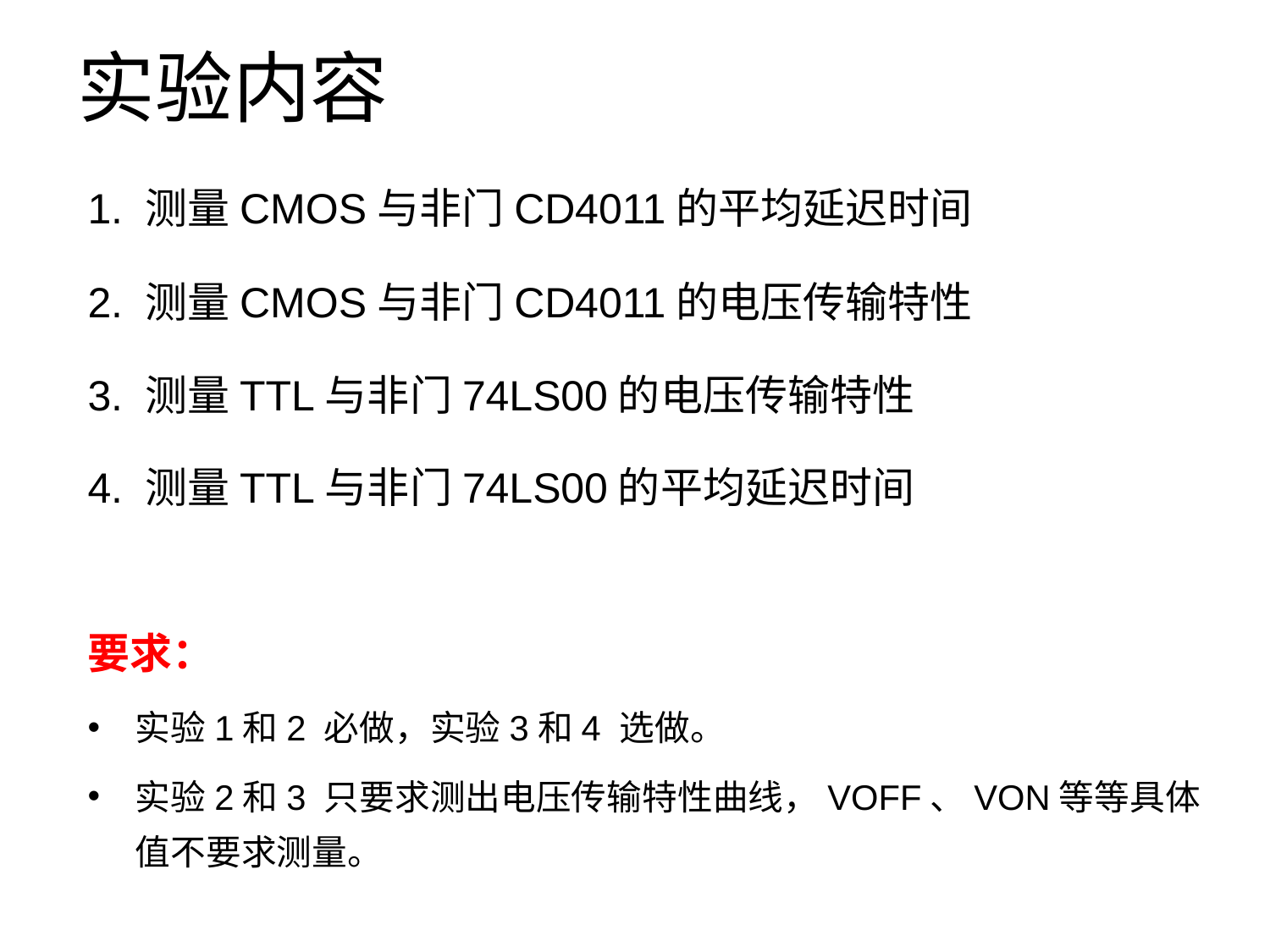

# 实验内容
1. 测量CMOS与非门CD4011的平均延迟时间
2. 测量CMOS与非门CD4011的电压传输特性
3. 测量TTL与非门74LS00的电压传输特性
4. 测量TTL与非门74LS00的平均延迟时间

要求：
实验1和2 必做，实验3和4 选做。
实验2和3 只要求测出电压传输特性曲线，VOFF、VON等等具体值不要求测量。